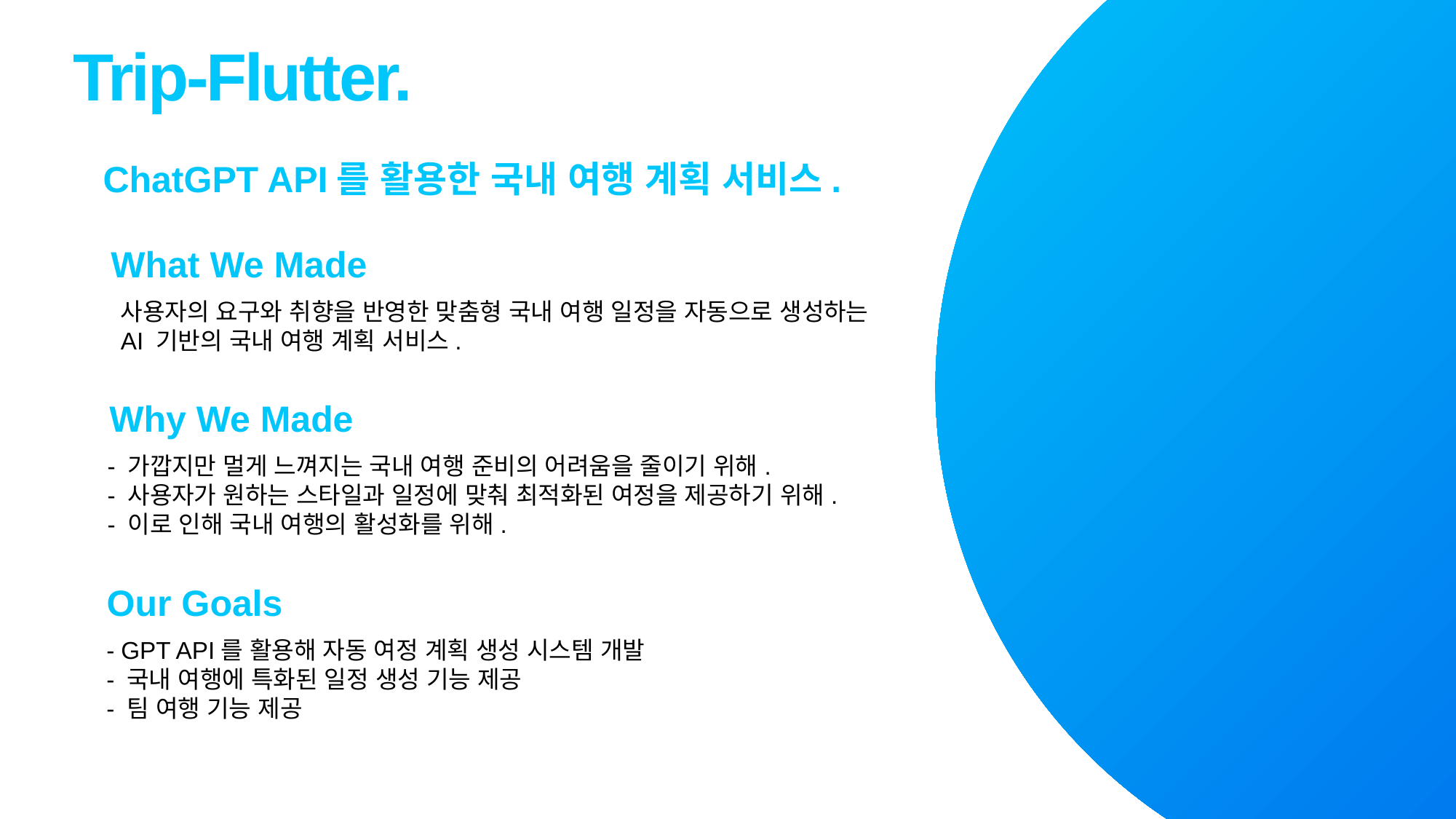

Trip-Flutter.
ChatGPT API를 활용한 국내 여행 계획 서비스.
What We Made
사용자의 요구와 취향을 반영한 맞춤형 국내 여행 일정을 자동으로 생성하는
AI 기반의 국내 여행 계획 서비스.
Why We Made
- 가깝지만 멀게 느껴지는 국내 여행 준비의 어려움을 줄이기 위해.
- 사용자가 원하는 스타일과 일정에 맞춰 최적화된 여정을 제공하기 위해.
- 이로 인해 국내 여행의 활성화를 위해.
Our Goals
- GPT API를 활용해 자동 여정 계획 생성 시스템 개발
- 국내 여행에 특화된 일정 생성 기능 제공
- 팀 여행 기능 제공